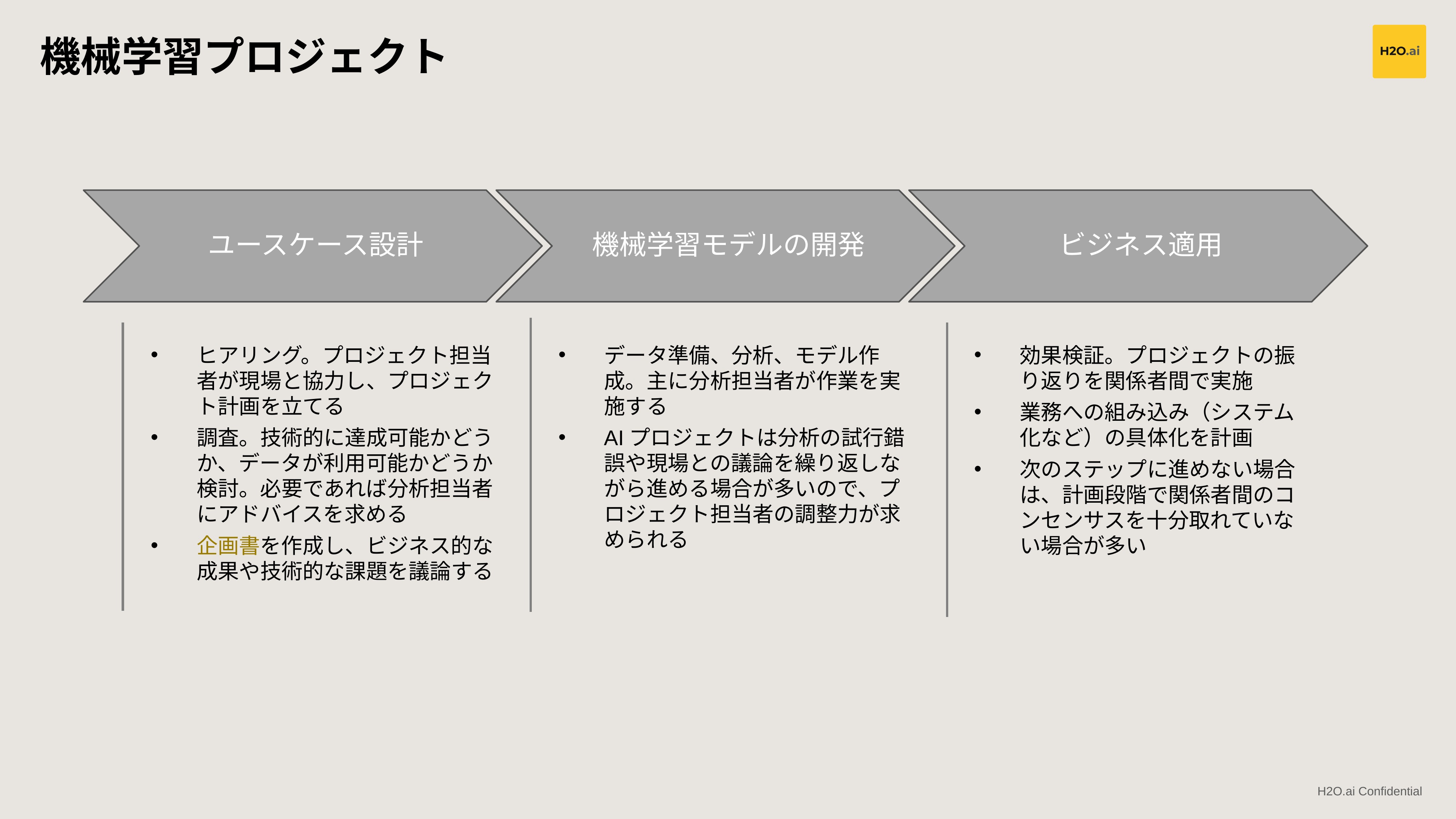

機械学習プロジェクト
ユースケース設計
機械学習モデルの開発
ビジネス適用
ヒアリング。プロジェクト担当者が現場と協力し、プロジェクト計画を立てる
調査。技術的に達成可能かどうか、データが利用可能かどうか検討。必要であれば分析担当者にアドバイスを求める
企画書を作成し、ビジネス的な成果や技術的な課題を議論する
データ準備、分析、モデル作成。主に分析担当者が作業を実施する
AIプロジェクトは分析の試行錯誤や現場との議論を繰り返しながら進める場合が多いので、プロジェクト担当者の調整力が求められる
効果検証。プロジェクトの振り返りを関係者間で実施
業務への組み込み（システム化など）の具体化を計画
次のステップに進めない場合は、計画段階で関係者間のコンセンサスを十分取れていない場合が多い